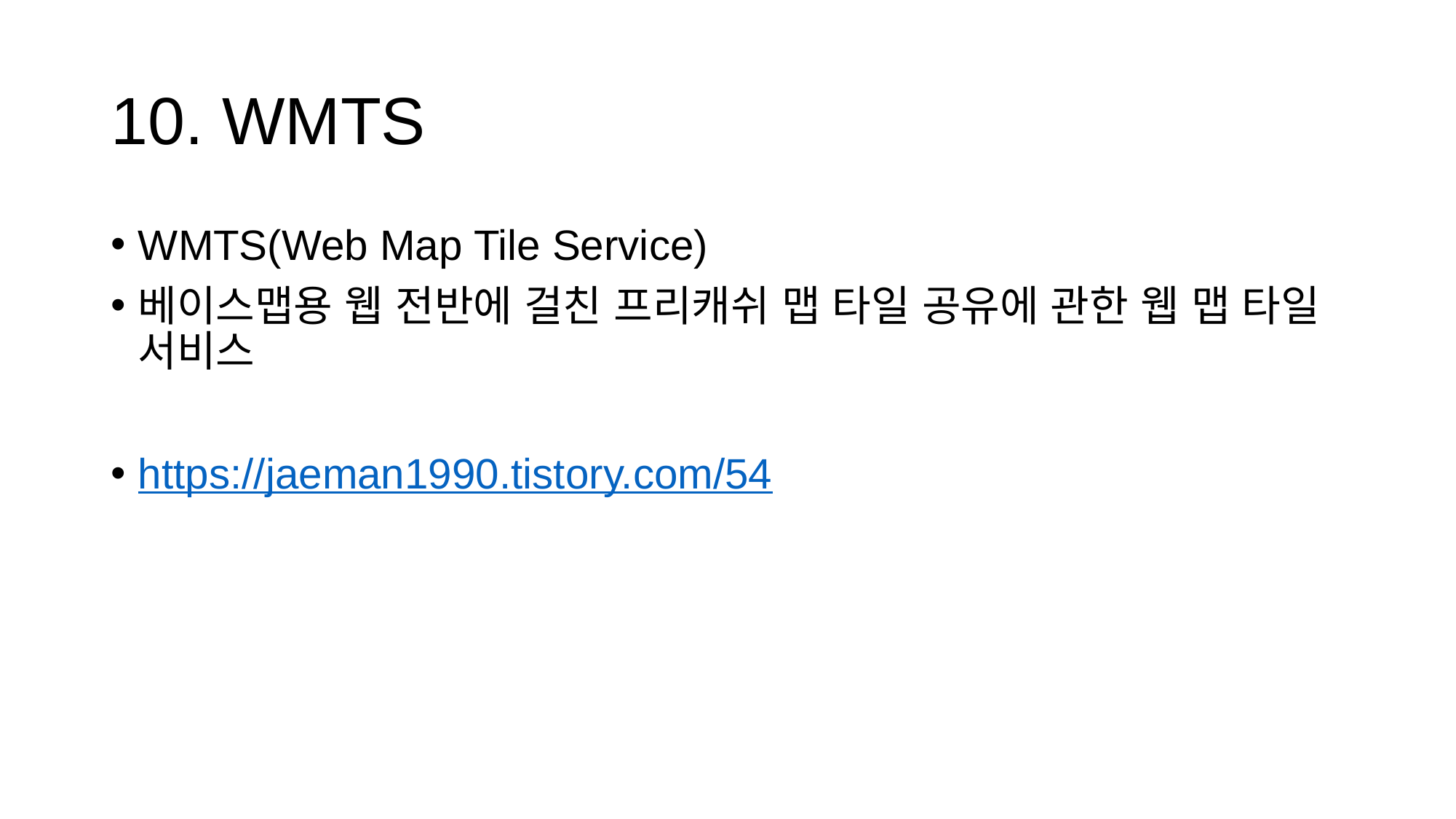

# 10. WMTS
WMTS(Web Map Tile Service)
베이스맵용 웹 전반에 걸친 프리캐쉬 맵 타일 공유에 관한 웹 맵 타일 서비스

https://jaeman1990.tistory.com/54